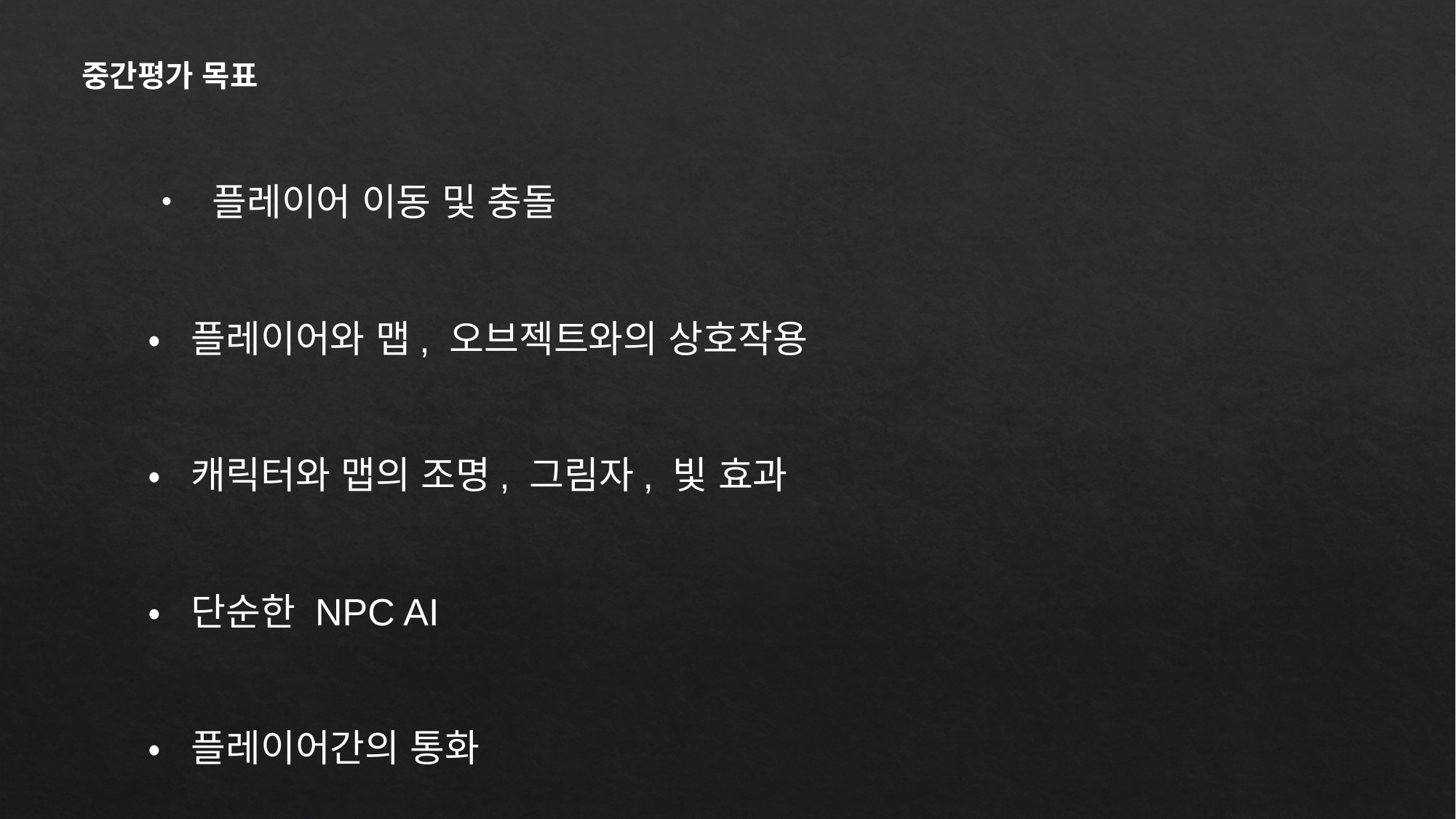

중간평가 목표
•  플레이어 이동 및 충돌

•  플레이어와 맵, 오브젝트와의 상호작용

•  캐릭터와 맵의 조명, 그림자, 빛 효과

•  단순한 NPC AI

•  플레이어간의 통화